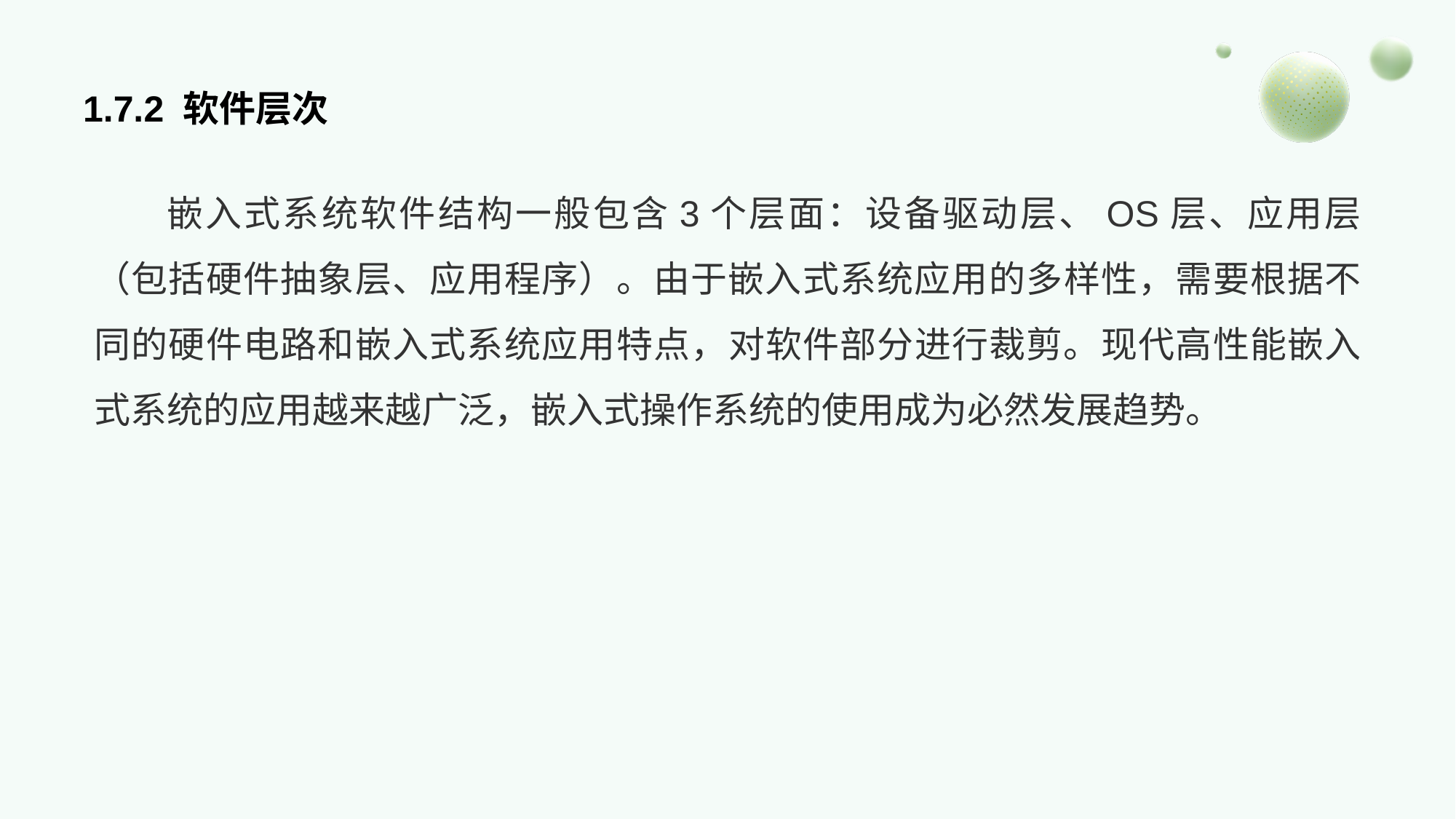

# 1.7.2 软件层次
嵌入式系统软件结构一般包含3个层面：设备驱动层、OS层、应用层（包括硬件抽象层、应用程序）。由于嵌入式系统应用的多样性，需要根据不同的硬件电路和嵌入式系统应用特点，对软件部分进行裁剪。现代高性能嵌入式系统的应用越来越广泛，嵌入式操作系统的使用成为必然发展趋势。